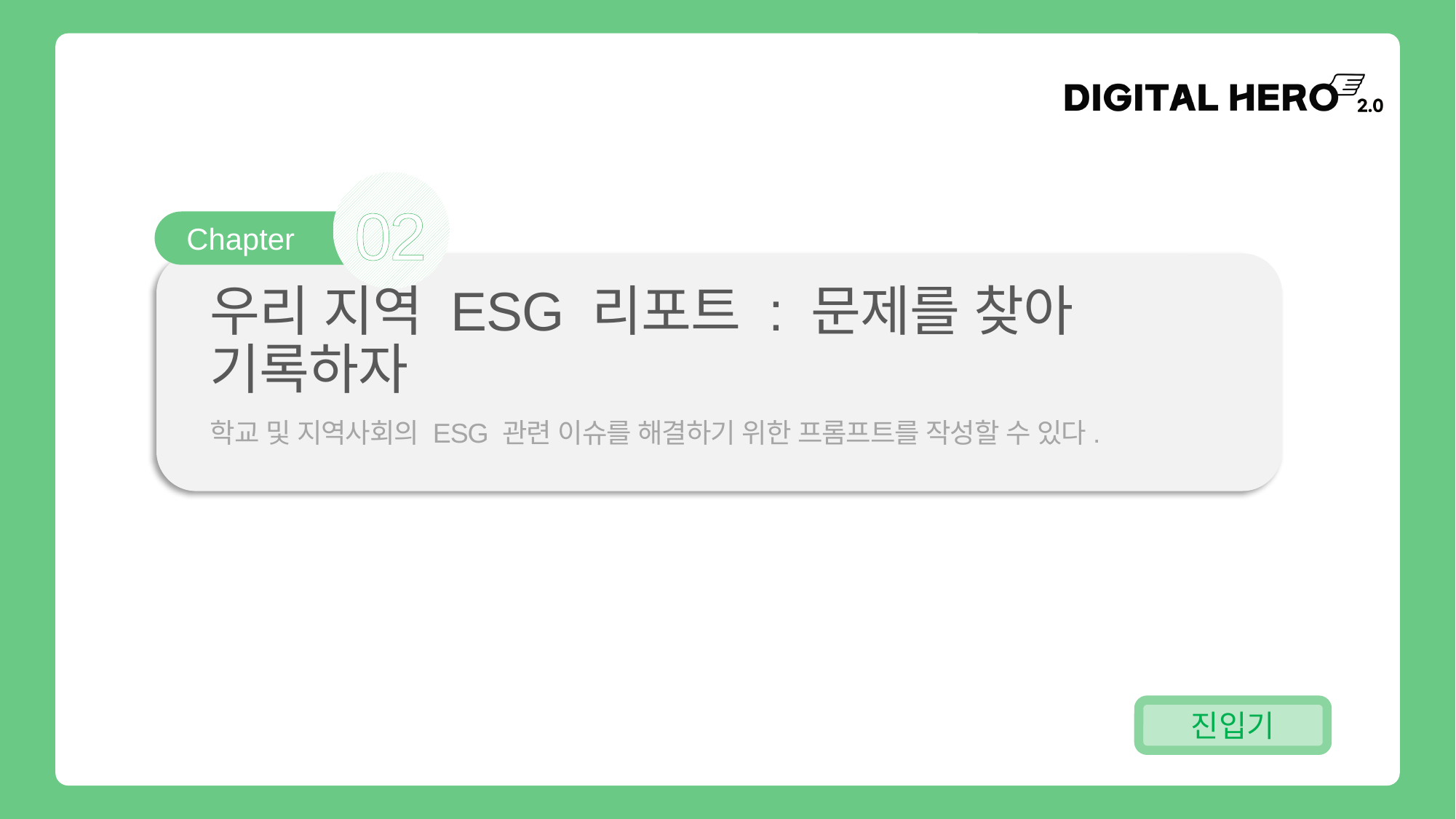

02
우리 지역 ESG 리포트 : 문제를 찾아 기록하자
학교 및 지역사회의 ESG 관련 이슈를 해결하기 위한 프롬프트를 작성할 수 있다.
진입기